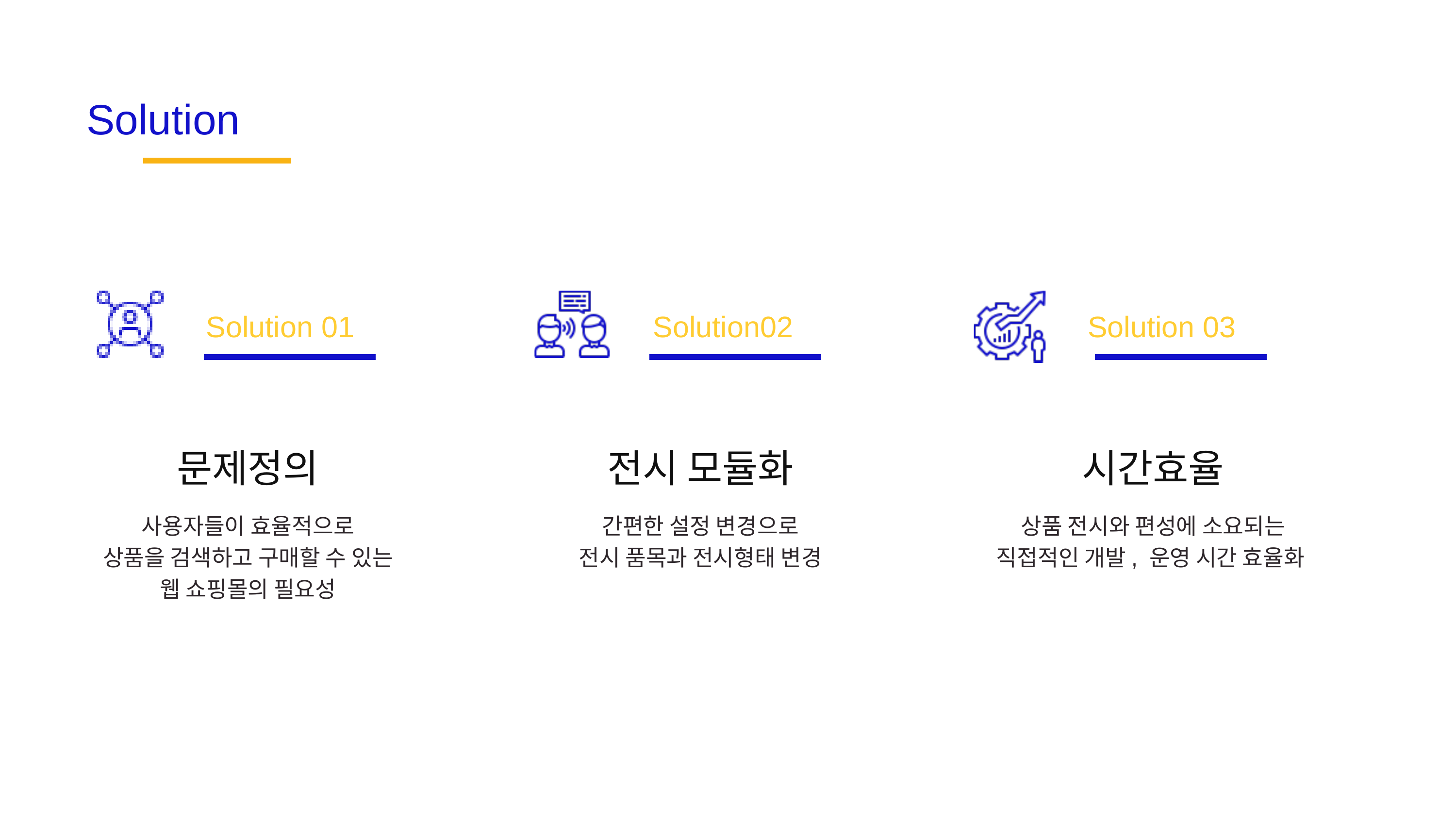

Solution

Solution 01
Solution02
Solution 03

문제정의
전시 모듈화
시간효율
사용자들이 효율적으로
상품을 검색하고 구매할 수 있는
웹 쇼핑몰의 필요성

간편한 설정 변경으로
전시 품목과 전시형태 변경
상품 전시와 편성에 소요되는
직접적인 개발, 운영 시간 효율화